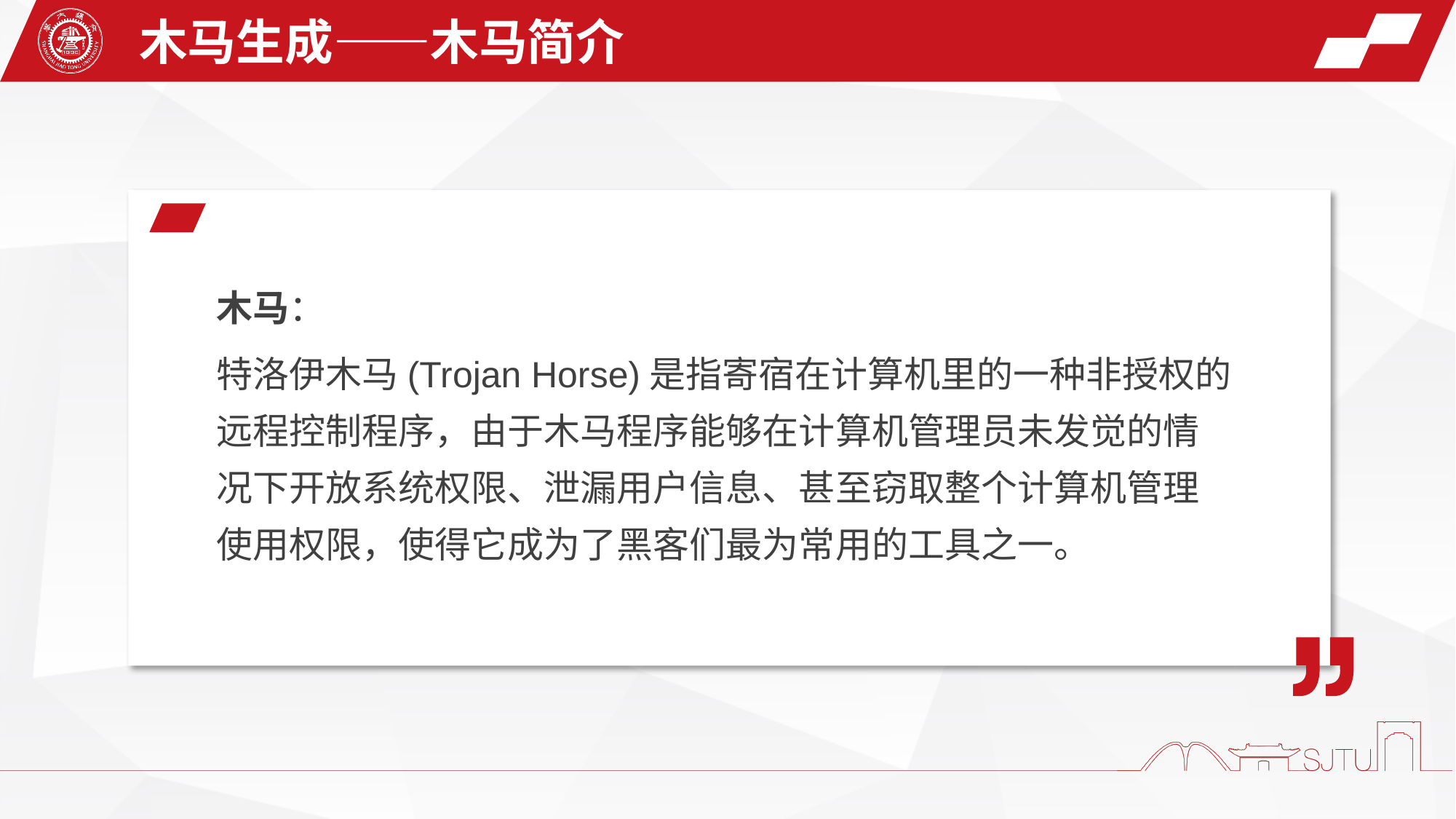

木马生成——木马简介

木马：
特洛伊木马(Trojan Horse)是指寄宿在计算机里的一种非授权的远程控制程序，由于木马程序能够在计算机管理员未发觉的情况下开放系统权限、泄漏用户信息、甚至窃取整个计算机管理使用权限，使得它成为了黑客们最为常用的工具之一。